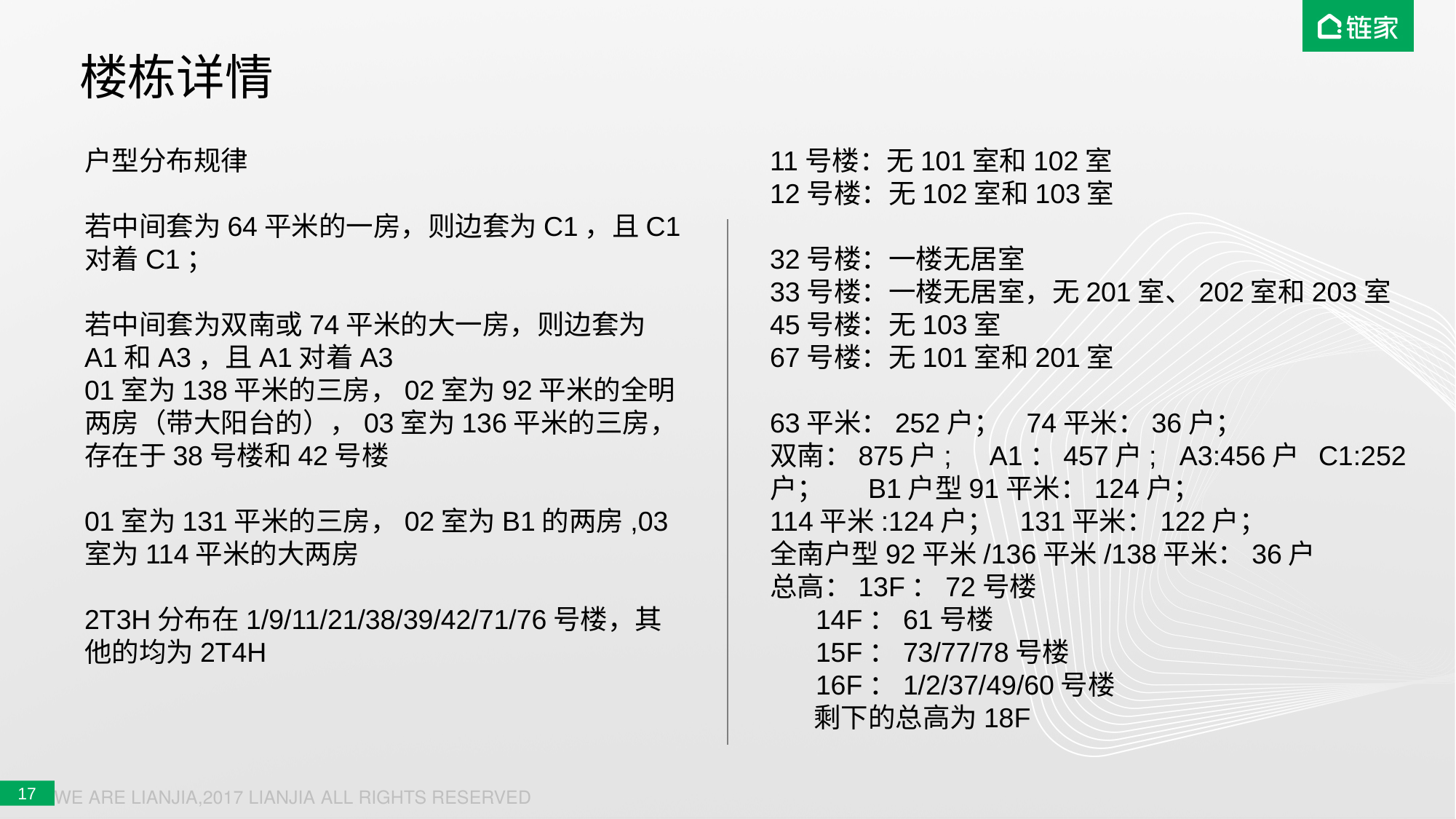

17
# 楼栋详情
户型分布规律

若中间套为64平米的一房，则边套为C1，且C1对着C1；
若中间套为双南或74平米的大一房，则边套为A1和A3，且A1对着A3
01室为138平米的三房，02室为92平米的全明两房（带大阳台的），03室为136平米的三房，存在于38号楼和42号楼
01室为131平米的三房，02室为B1的两房,03室为114平米的大两房
2T3H分布在1/9/11/21/38/39/42/71/76号楼，其他的均为2T4H

11号楼：无101室和102室
12号楼：无102室和103室
32号楼：一楼无居室
33号楼：一楼无居室，无201室、202室和203室
45号楼：无103室
67号楼：无101室和201室
63平米：252户；   74平米：36户；
双南：875户;     A1：457户;   A3:456户  C1:252户；      B1户型91平米：124户；
114平米:124户；   131平米：122户；
全南户型92平米/136平米/138平米：36户
总高：13F：72号楼
      14F：61号楼
      15F：73/77/78号楼
      16F：1/2/37/49/60号楼
      剩下的总高为18F